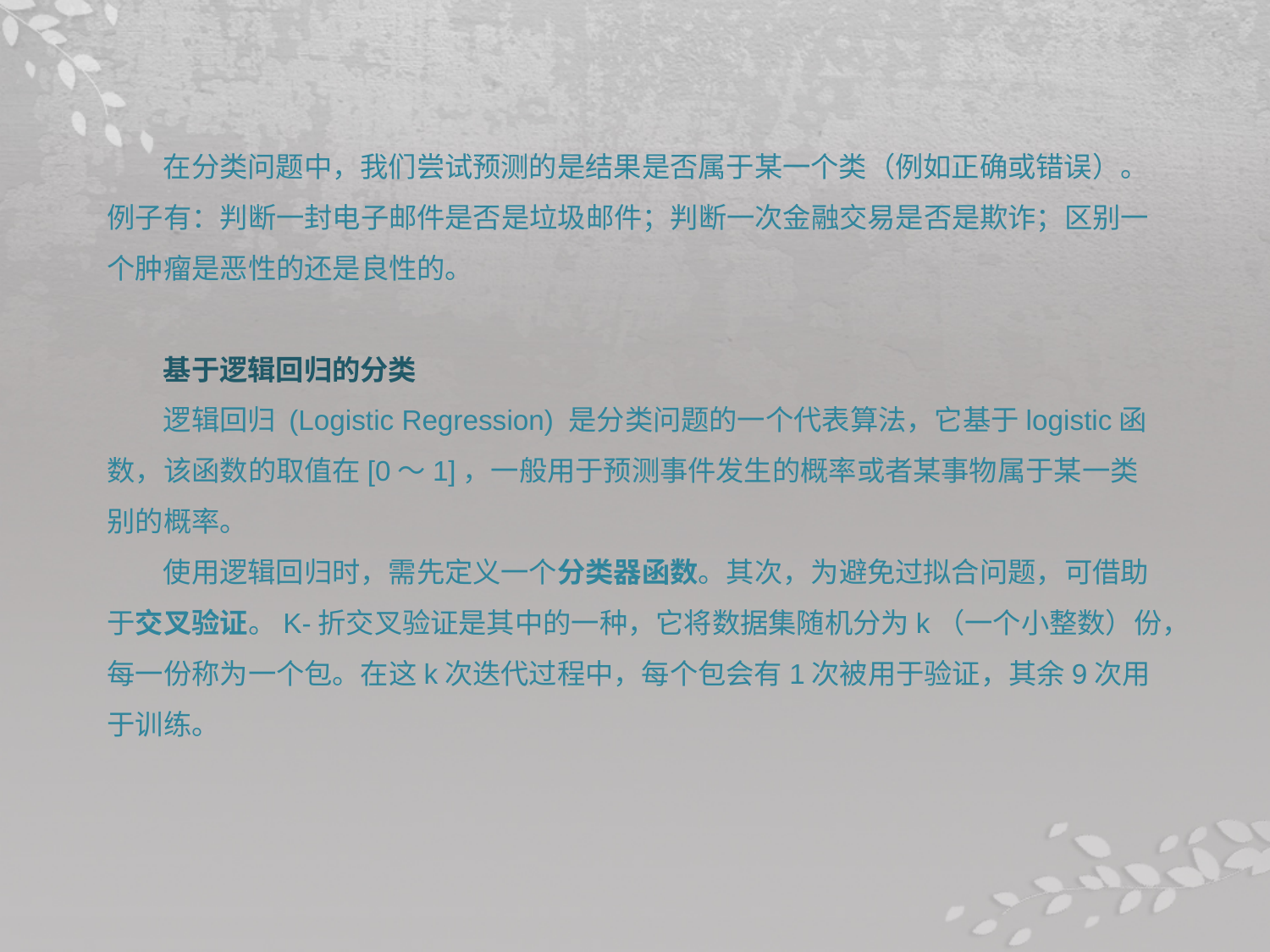

在分类问题中，我们尝试预测的是结果是否属于某一个类（例如正确或错误）。例子有：判断一封电子邮件是否是垃圾邮件；判断一次金融交易是否是欺诈；区别一个肿瘤是恶性的还是良性的。

基于逻辑回归的分类
逻辑回归 (Logistic Regression) 是分类问题的一个代表算法，它基于logistic函数，该函数的取值在[0～1]，一般用于预测事件发生的概率或者某事物属于某一类别的概率。
使用逻辑回归时，需先定义一个分类器函数。其次，为避免过拟合问题，可借助于交叉验证。K-折交叉验证是其中的一种，它将数据集随机分为k（一个小整数）份，每一份称为一个包。在这k次迭代过程中，每个包会有1次被用于验证，其余9次用于训练。